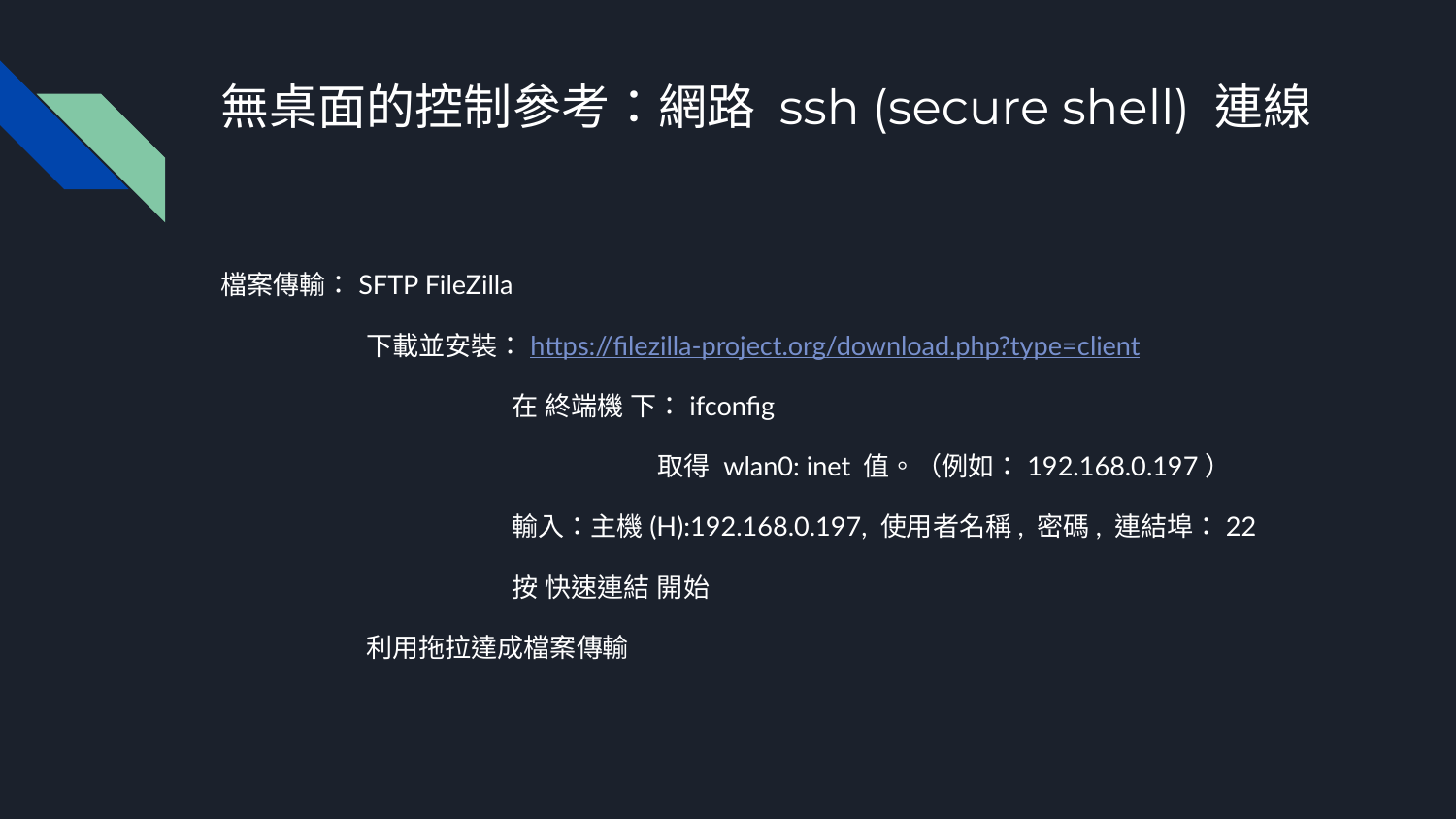

# 無桌面的控制參考：網路 ssh (secure shell) 連線
檔案傳輸：SFTP FileZilla
	下載並安裝：https://filezilla-project.org/download.php?type=client
		在 終端機 下：ifconfig
			取得 wlan0: inet 值。（例如：192.168.0.197）
		輸入：主機(H):192.168.0.197, 使用者名稱, 密碼, 連結埠：22
		按 快速連結 開始
	利用拖拉達成檔案傳輸